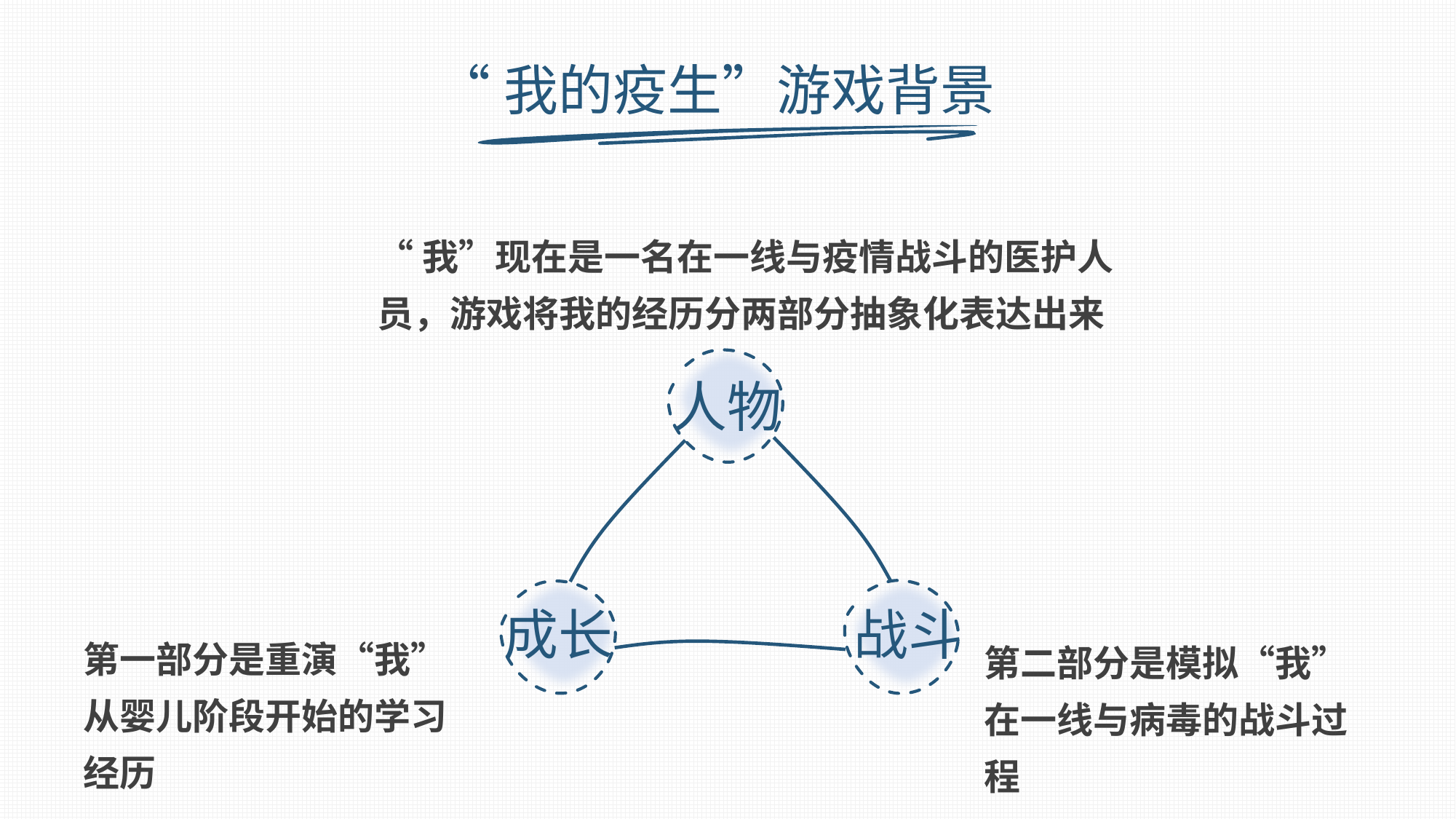

# “我的疫生”游戏背景
“我”现在是一名在一线与疫情战斗的医护人员，游戏将我的经历分两部分抽象化表达出来

人物
成长

战斗
第一部分是重演“我”从婴儿阶段开始的学习经历
第二部分是模拟“我”在一线与病毒的战斗过程